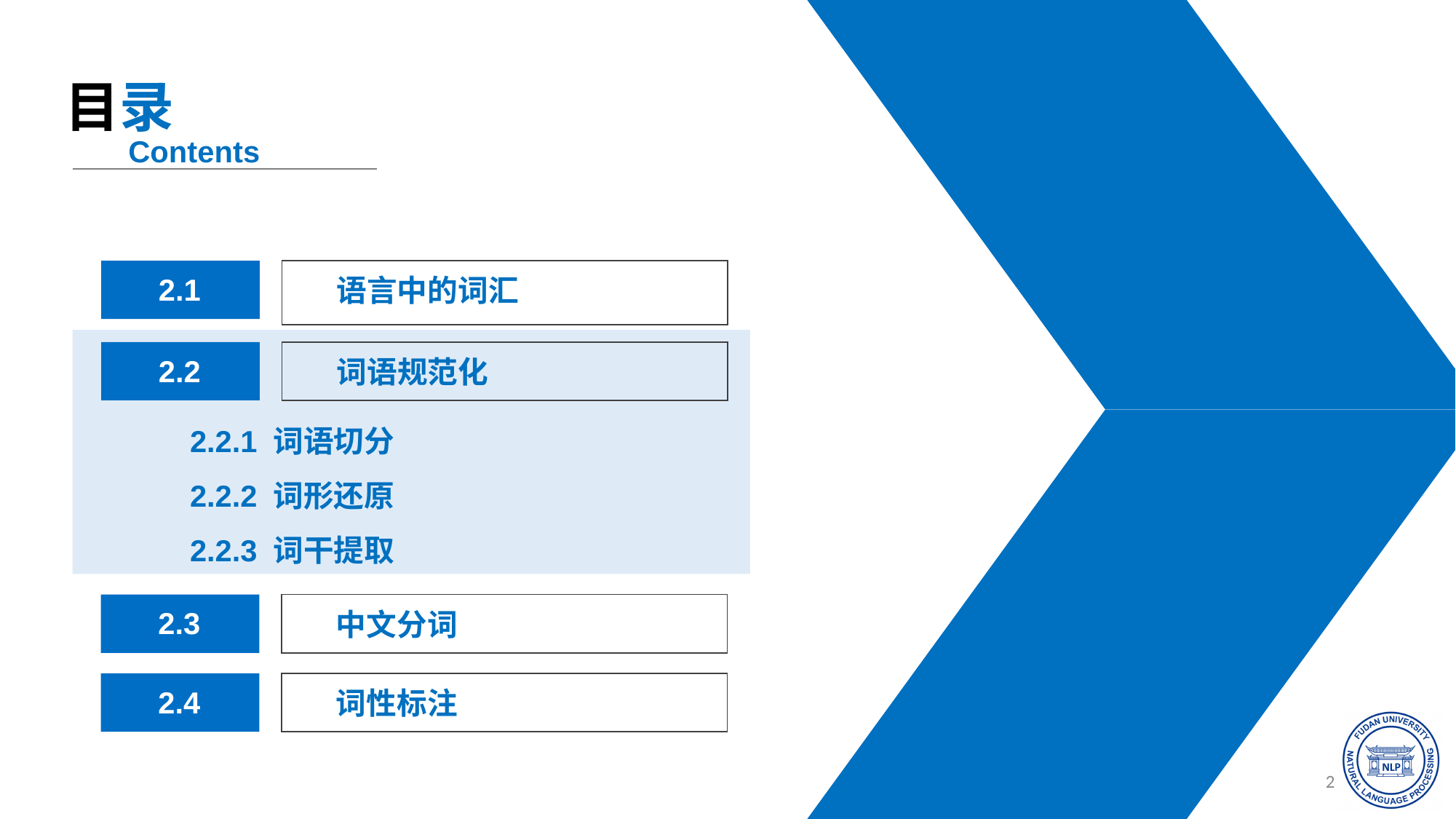

目录
Contents

语言中的词汇

2.1

2.2

词语规范化
2.2.1 词语切分
2.2.2 词形还原
2.2.3 词干提取

2.3

中文分词

2.4

词性标注
22